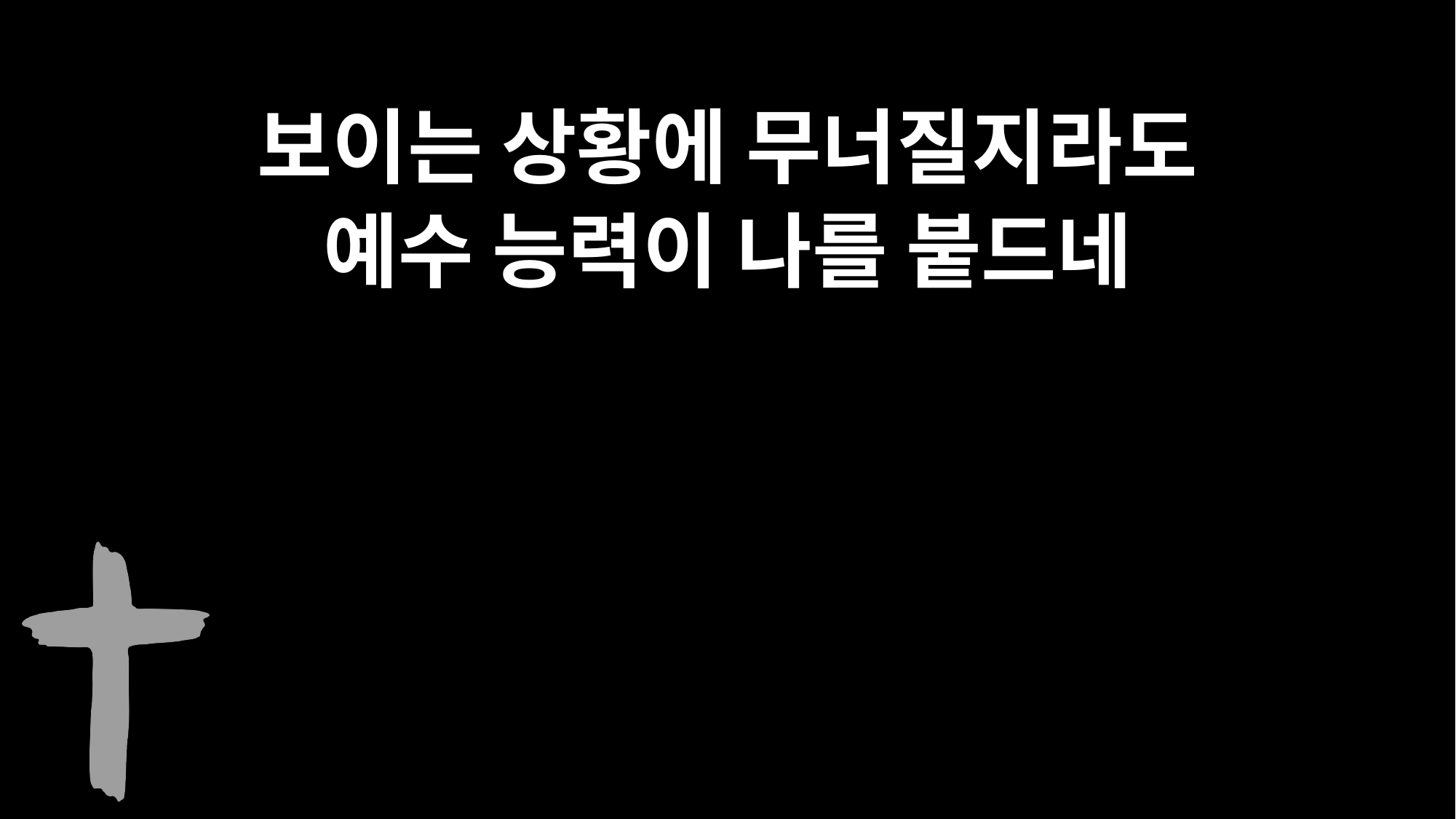

보이는 상황에 무너질지라도
예수 능력이 나를 붙드네